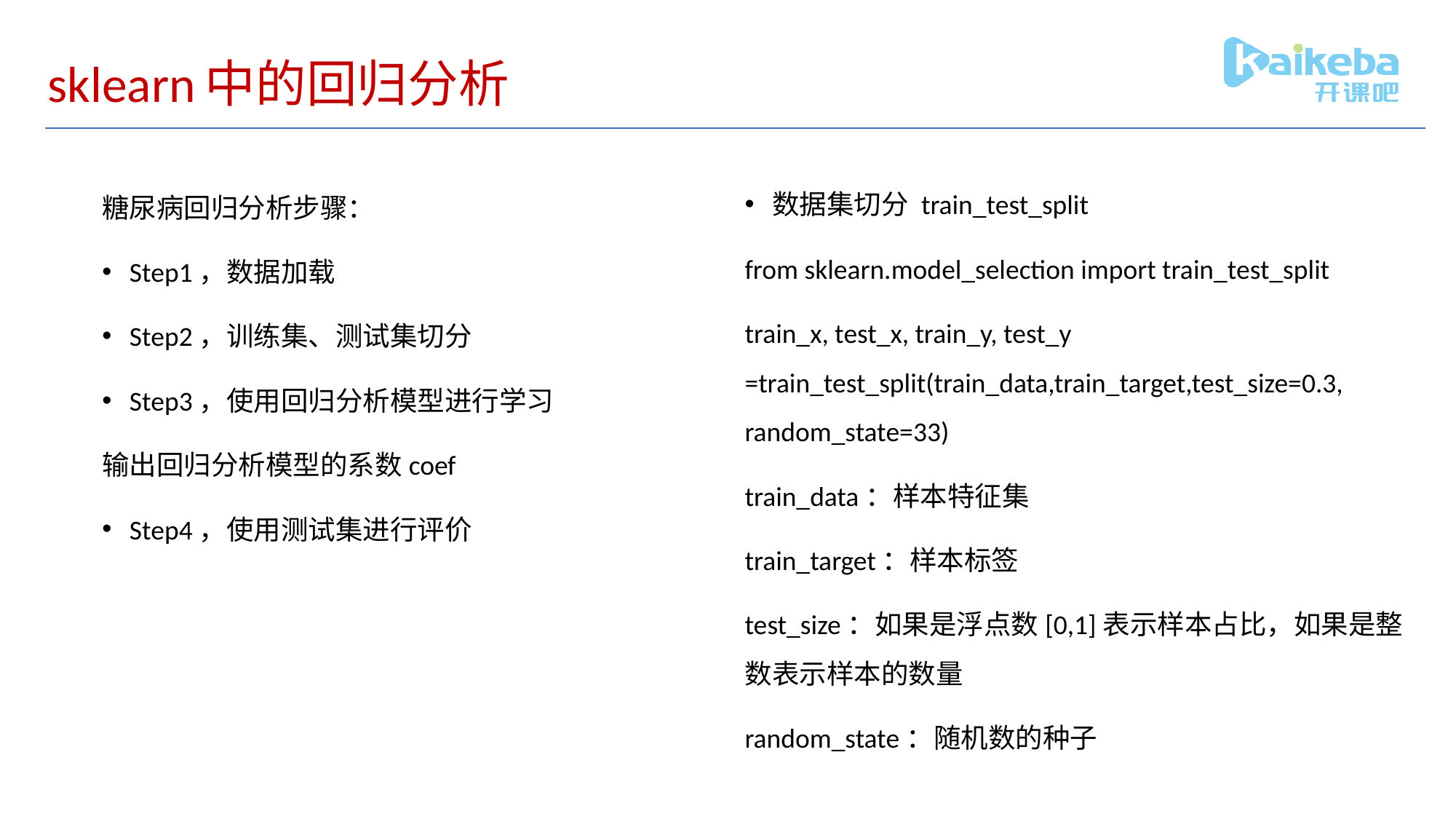

# sklearn中的回归分析
数据集切分 train_test_split
from sklearn.model_selection import train_test_split
train_x, test_x, train_y, test_y =train_test_split(train_data,train_target,test_size=0.3, random_state=33)
train_data：样本特征集
train_target：样本标签
test_size：如果是浮点数[0,1]表示样本占比，如果是整数表示样本的数量
random_state：随机数的种子
糖尿病回归分析步骤：
Step1，数据加载
Step2，训练集、测试集切分
Step3，使用回归分析模型进行学习
输出回归分析模型的系数coef
Step4，使用测试集进行评价